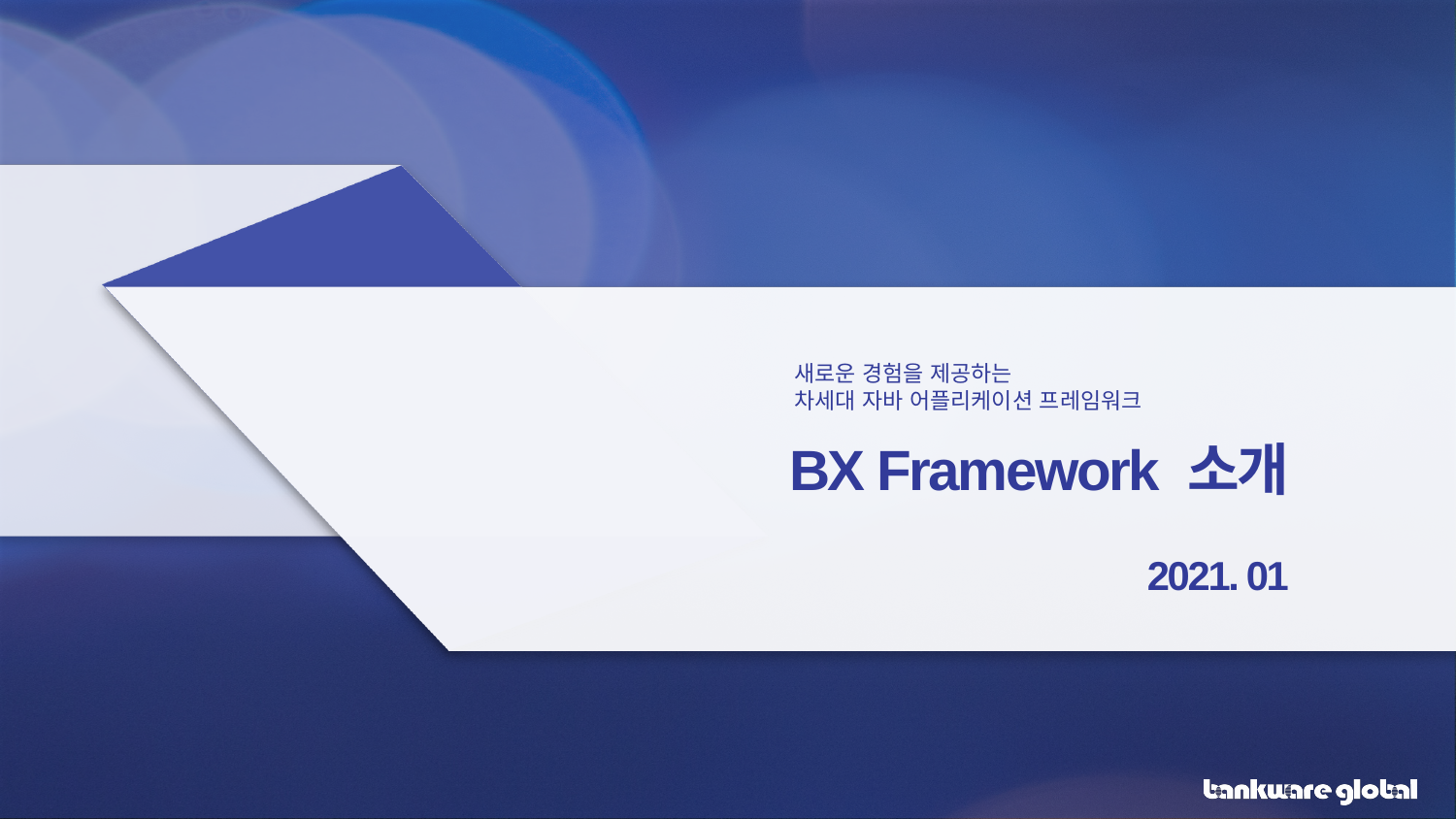

새로운 경험을 제공하는
차세대 자바 어플리케이션 프레임워크
BX Framework 소개
2021. 01